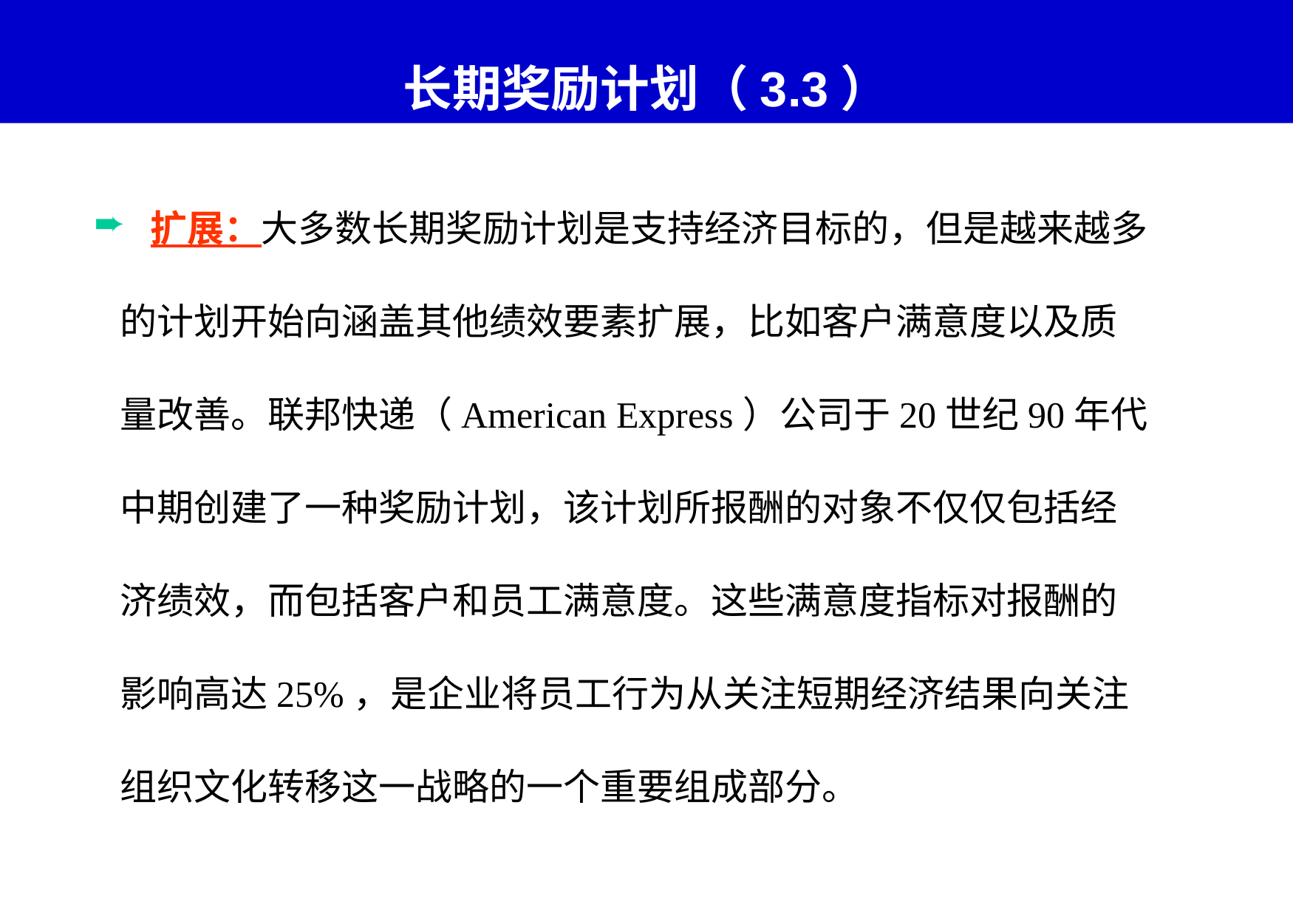

# 长期奖励计划（3.3）
  扩展：大多数长期奖励计划是支持经济目标的，但是越来越多的计划开始向涵盖其他绩效要素扩展，比如客户满意度以及质量改善。联邦快递（American Express）公司于20世纪90年代中期创建了一种奖励计划，该计划所报酬的对象不仅仅包括经济绩效，而包括客户和员工满意度。这些满意度指标对报酬的影响高达25%，是企业将员工行为从关注短期经济结果向关注组织文化转移这一战略的一个重要组成部分。